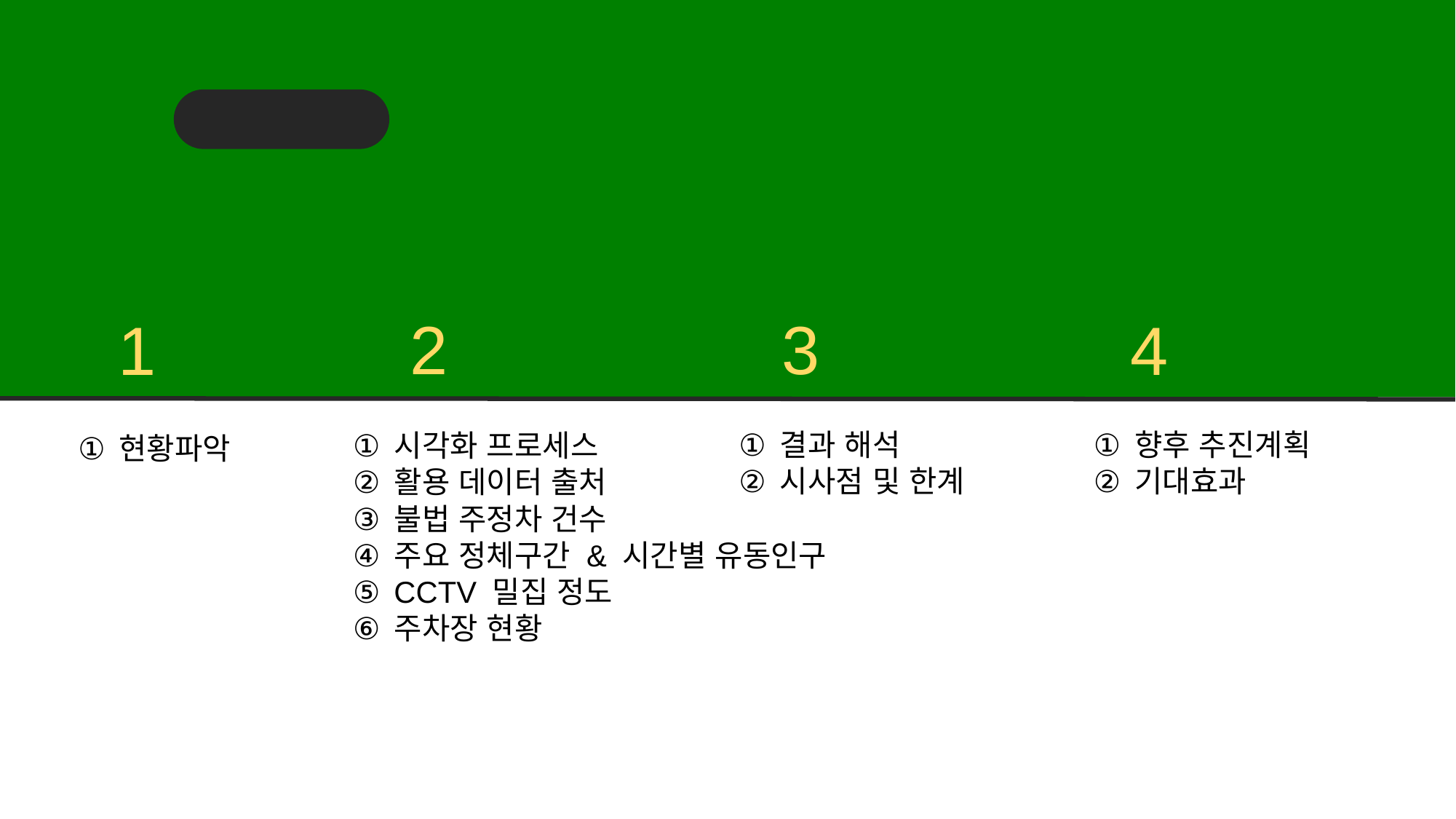

목차
02
03
01
04
기대효과
추진 개요
결과
데이터 시각화
결과 해석
시사점 및 한계
향후 추진계획
기대효과
시각화 프로세스
활용 데이터 출처
불법 주정차 건수
주요 정체구간 & 시간별 유동인구
CCTV 밀집 정도
주차장 현황

현황파악